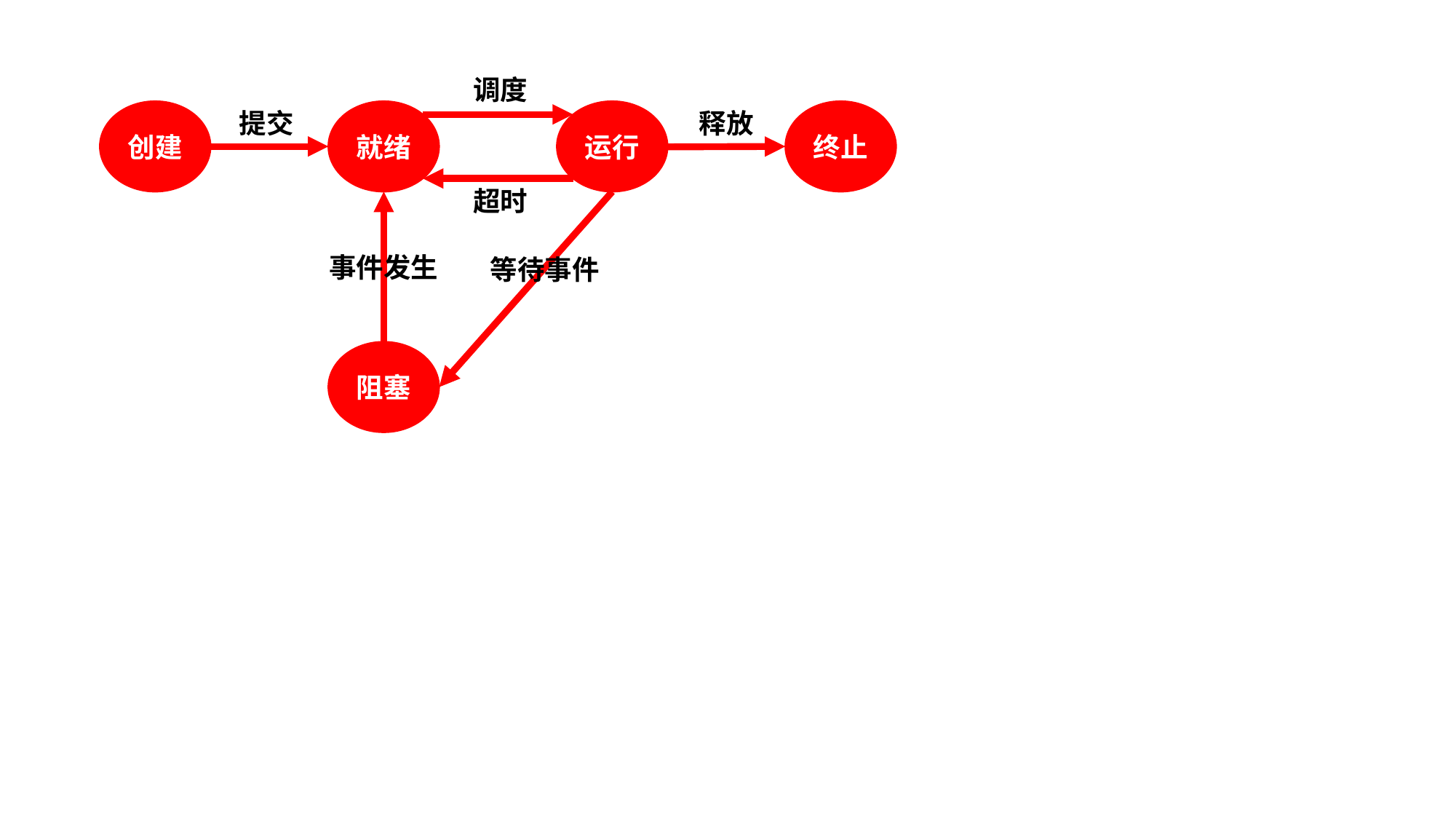

调度
提交
释放
创建
就绪
运行
终止
超时
事件发生
等待事件
阻塞